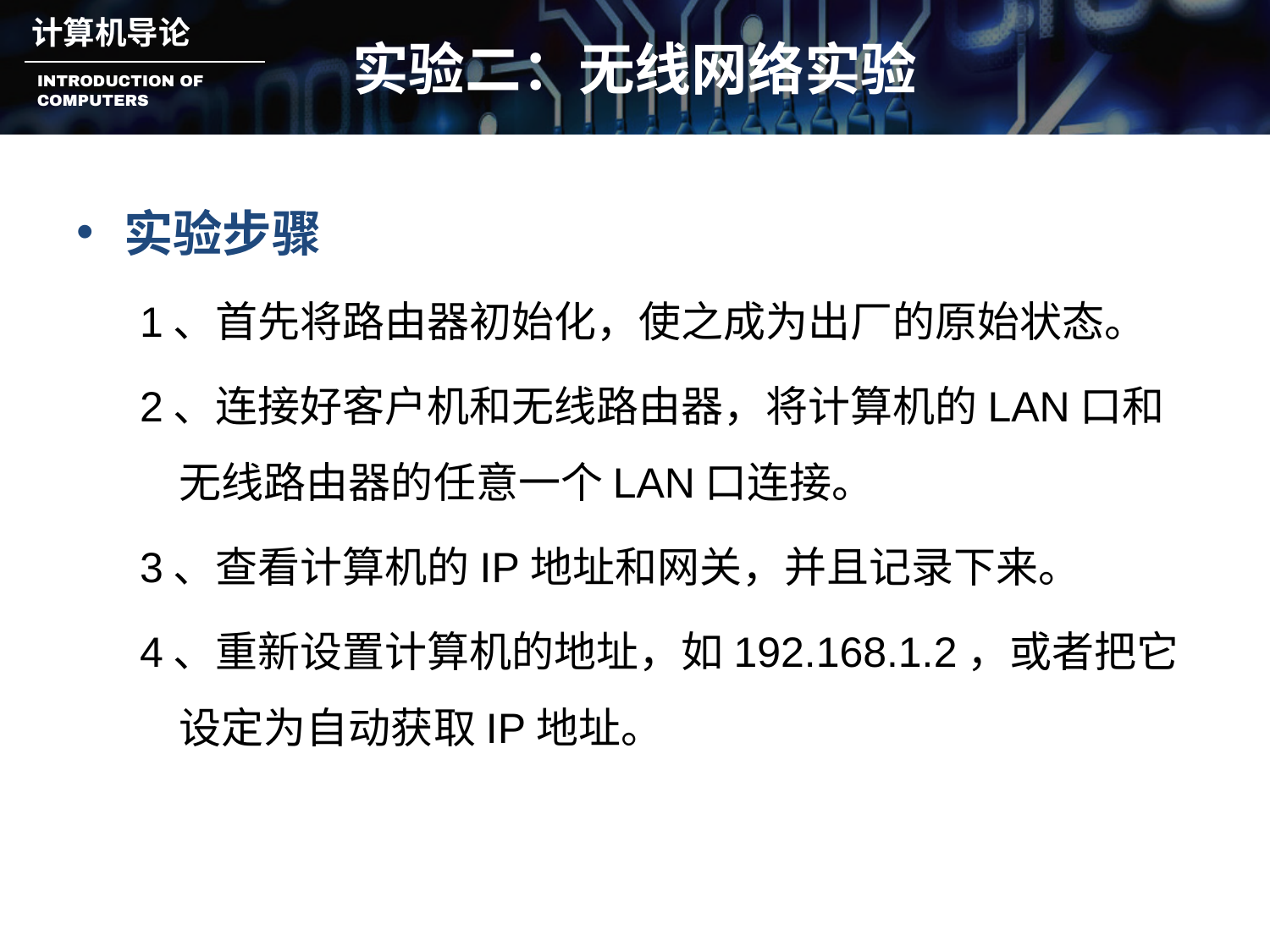

# 实验二：无线网络实验
实验步骤
1、首先将路由器初始化，使之成为出厂的原始状态。
2、连接好客户机和无线路由器，将计算机的LAN口和无线路由器的任意一个LAN口连接。
3、查看计算机的IP地址和网关，并且记录下来。
4、重新设置计算机的地址，如192.168.1.2，或者把它设定为自动获取IP地址。